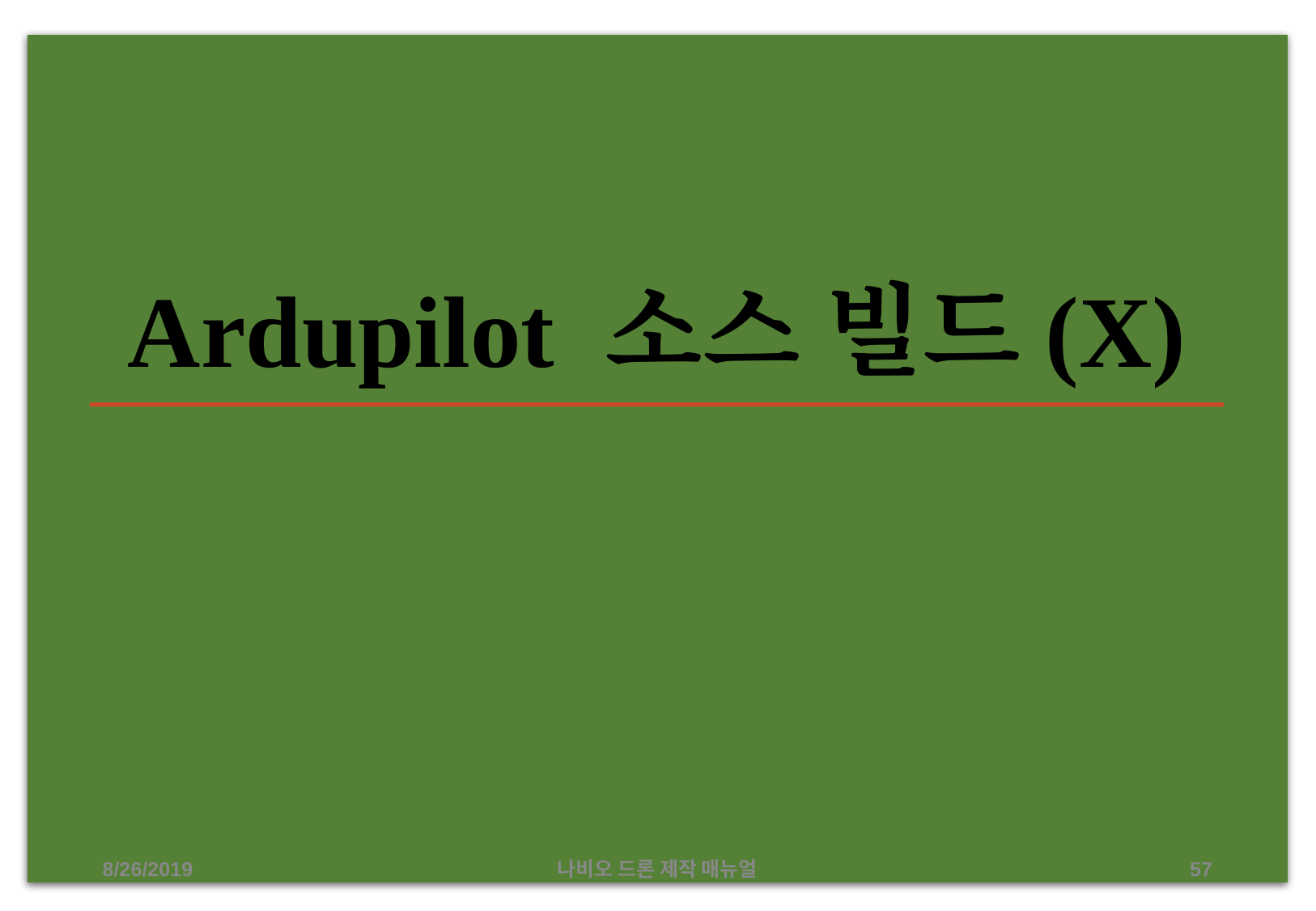

# Ardupilot 소스 빌드(X)

8/26/2019
나비오 드론 제작 매뉴얼
57